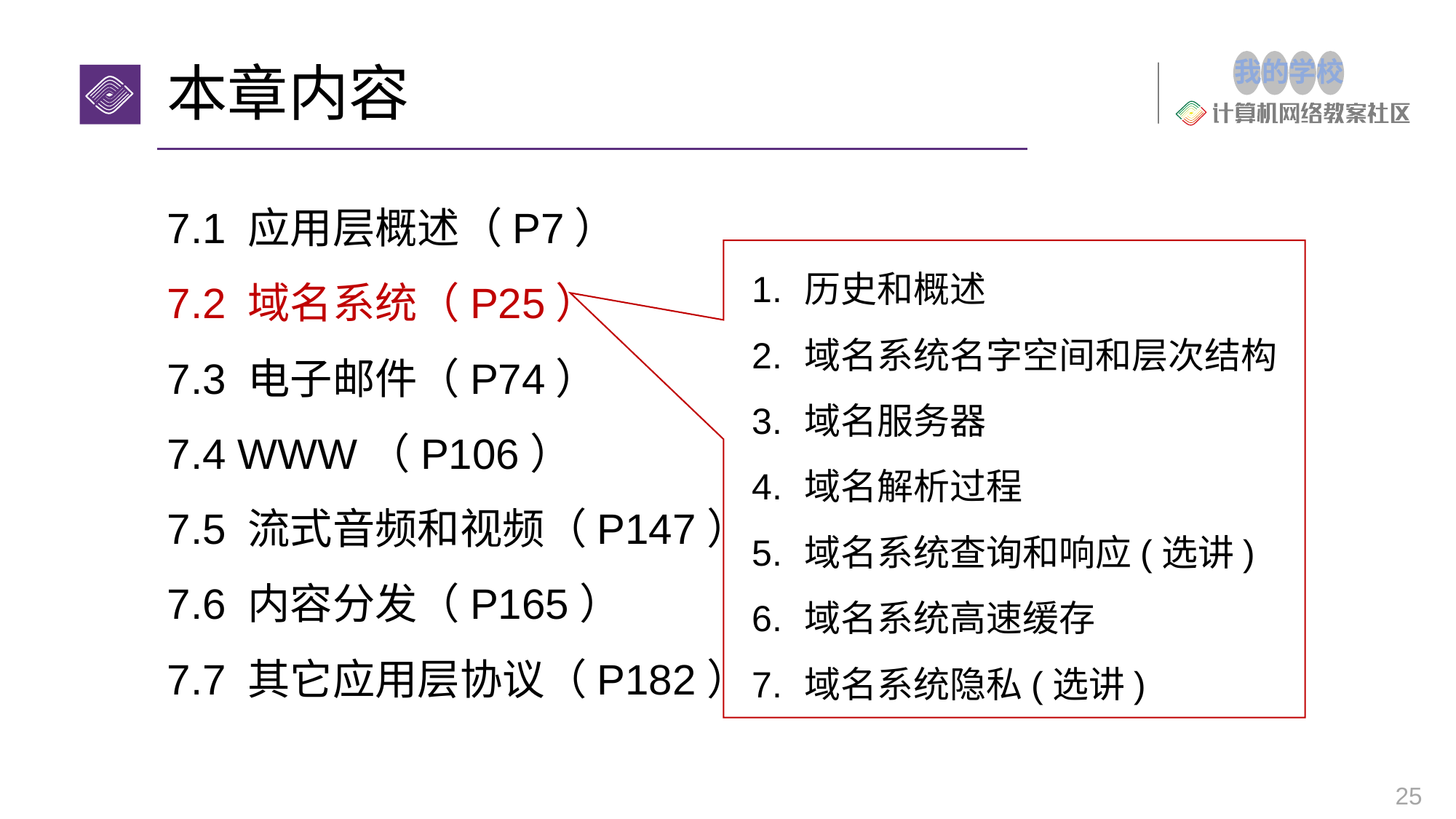

# 本章内容
7.1 应用层概述（P7）
7.2 域名系统（P25）
7.3 电子邮件（P74）
7.4 WWW（P106）
7.5 流式音频和视频（P147）
7.6 内容分发（P165）
7.7 其它应用层协议（P182）
历史和概述
域名系统名字空间和层次结构
域名服务器
域名解析过程
域名系统查询和响应(选讲)
域名系统高速缓存
域名系统隐私(选讲)
25